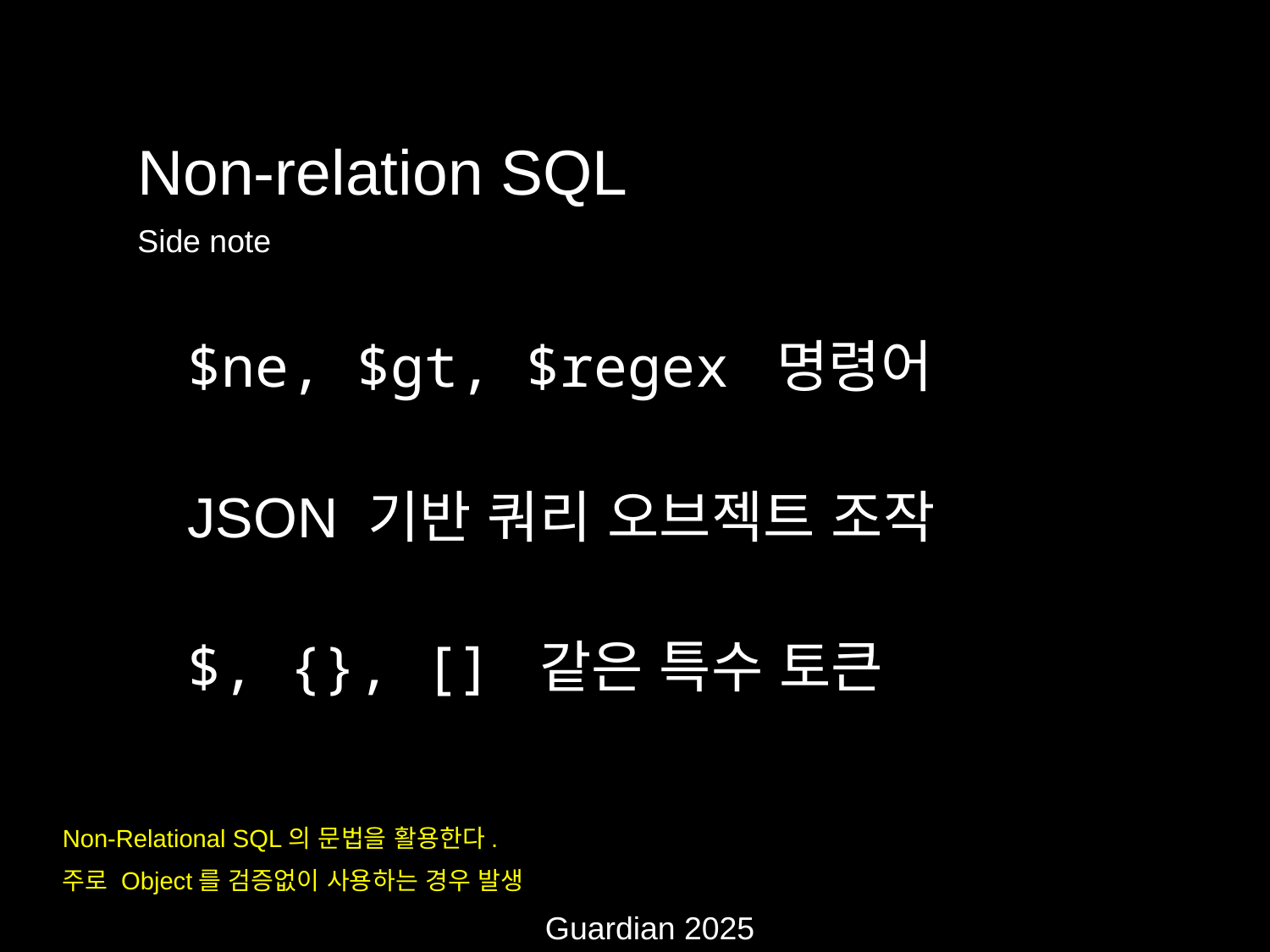

Non-relation SQL
Side note
$ne, $gt, $regex 명령어
JSON 기반 쿼리 오브젝트 조작
$, {}, [] 같은 특수 토큰
Non-Relational SQL의 문법을 활용한다.
주로 Object를 검증없이 사용하는 경우 발생